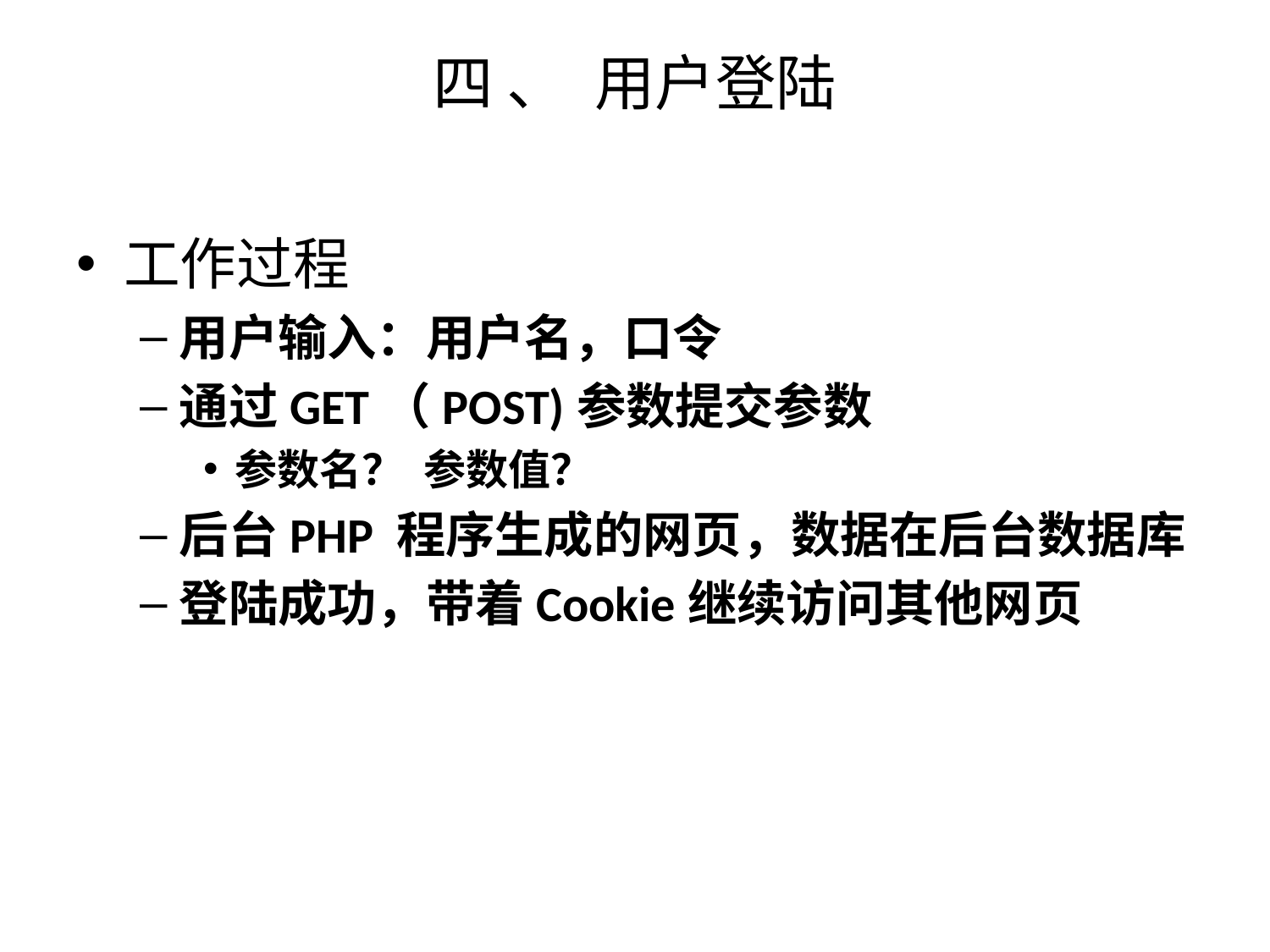

# 四 、  用户登陆
工作过程
用户输入：用户名，口令
通过GET（POST)参数提交参数
参数名？  参数值？
后台PHP 程序生成的网页，数据在后台数据库
登陆成功，带着Cookie继续访问其他网页